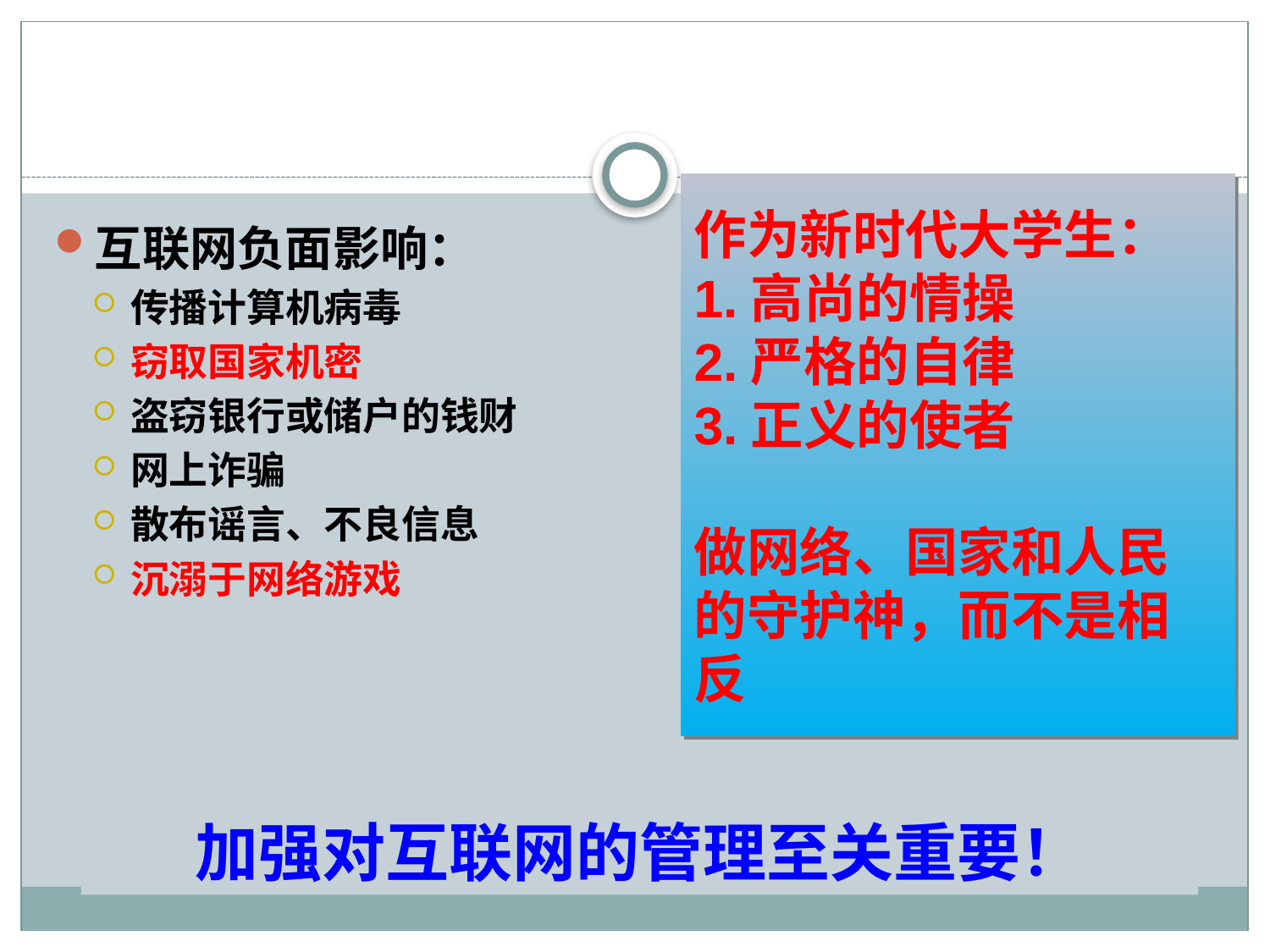

作为新时代大学生：
1.高尚的情操
2.严格的自律
3.正义的使者

做网络、国家和人民的守护神，而不是相反
互联网负面影响：
传播计算机病毒
窃取国家机密
盗窃银行或储户的钱财
网上诈骗
散布谣言、不良信息
沉溺于网络游戏
加强对互联网的管理至关重要！